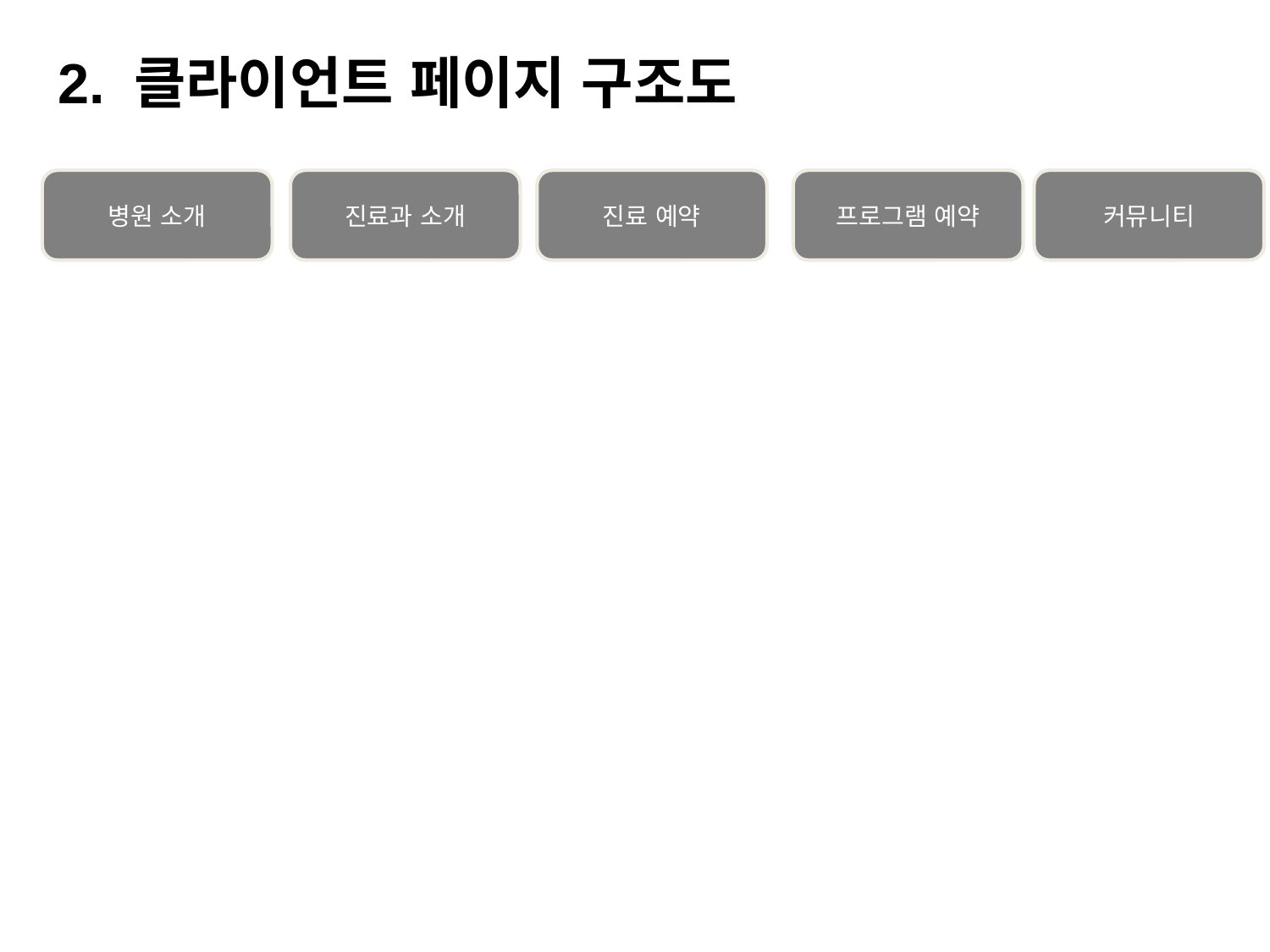

# 2. 클라이언트 페이지 구조도
병원 소개
진료과 소개
진료 예약
프로그램 예약
커뮤니티